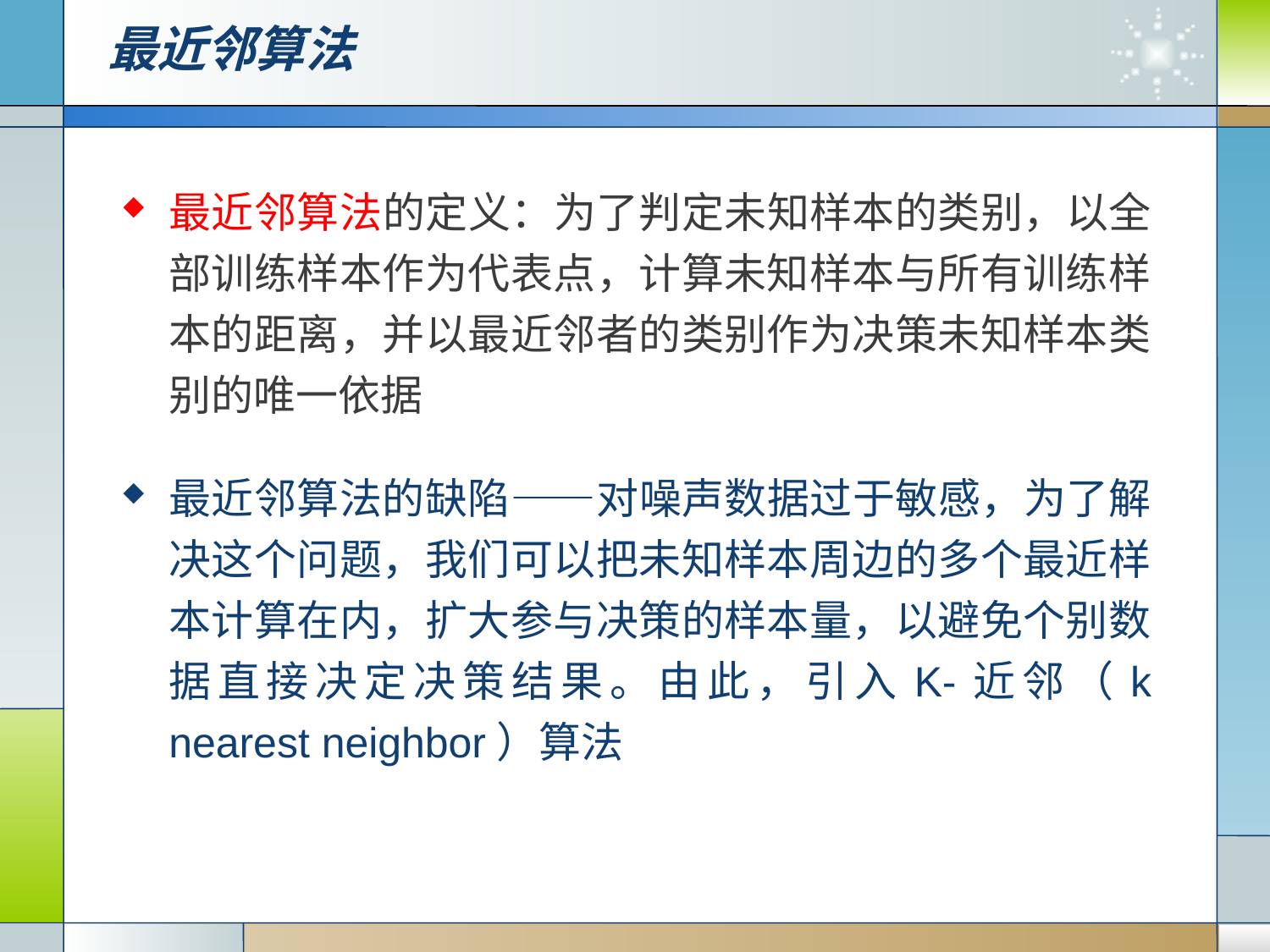

# 最近邻算法
最近邻算法的定义：为了判定未知样本的类别，以全部训练样本作为代表点，计算未知样本与所有训练样本的距离，并以最近邻者的类别作为决策未知样本类别的唯一依据
最近邻算法的缺陷——对噪声数据过于敏感，为了解决这个问题，我们可以把未知样本周边的多个最近样本计算在内，扩大参与决策的样本量，以避免个别数据直接决定决策结果。由此，引入K-近邻（k nearest neighbor）算法